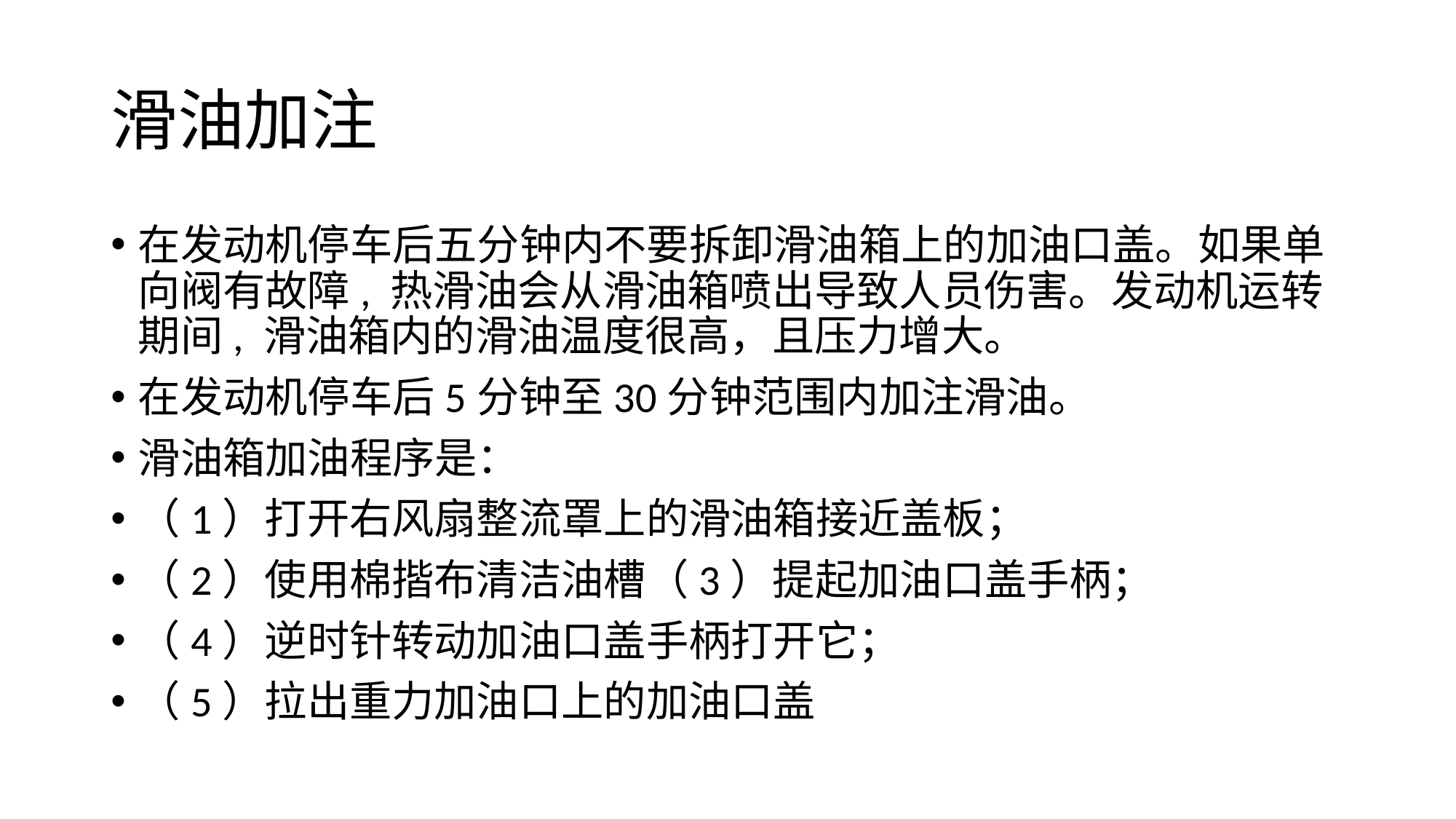

# 滑油加注
在发动机停车后五分钟内不要拆卸滑油箱上的加油口盖。如果单向阀有故障, 热滑油会从滑油箱喷出导致人员伤害。发动机运转期间, 滑油箱内的滑油温度很高，且压力增大。
在发动机停车后5分钟至30分钟范围内加注滑油。
滑油箱加油程序是：
（1）打开右风扇整流罩上的滑油箱接近盖板；
（2）使用棉揩布清洁油槽（3）提起加油口盖手柄；
（4）逆时针转动加油口盖手柄打开它；
（5）拉出重力加油口上的加油口盖